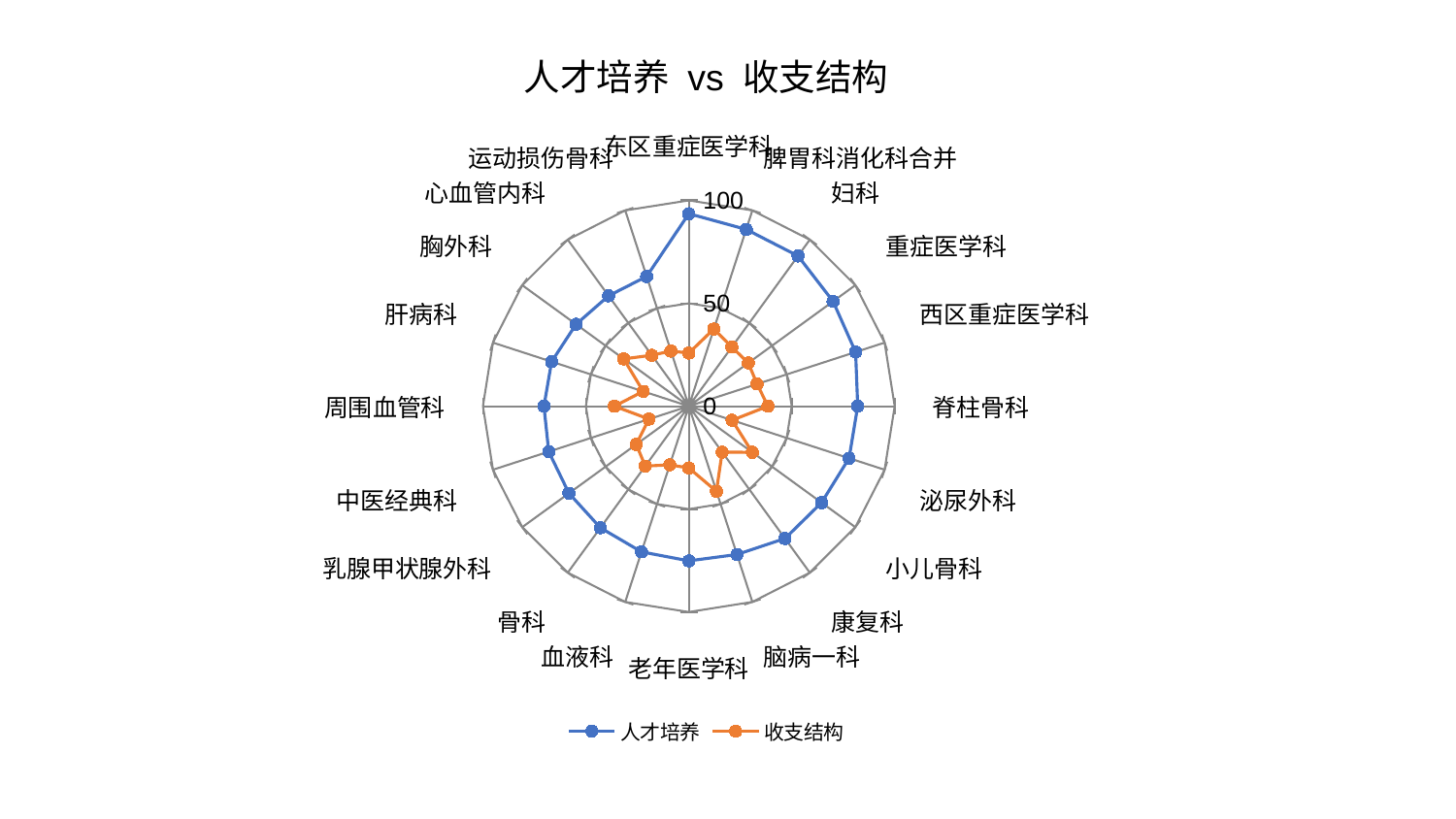

### Chart: 人才培养 vs 收支结构

| Category | 人才培养 | 收支结构 |
|---|---|---|
| 东区重症医学科 | 93.53064679534265 | 25.8296577338163 |
| 脾胃科消化科合并 | 90.31535696584075 | 39.438940790077815 |
| 妇科 | 90.25426185532602 | 35.55808778436912 |
| 重症医学科 | 86.63146164835673 | 35.74967315110462 |
| 西区重症医学科 | 85.1837354872175 | 34.88554814820788 |
| 脊柱骨科 | 82.0698358475977 | 38.44978655921374 |
| 泌尿外科 | 81.86010692923976 | 22.134299641436073 |
| 小儿骨科 | 79.7227563235275 | 38.14192562718581 |
| 康复科 | 79.47683968383474 | 27.601902676238353 |
| 脑病一科 | 75.78077336846981 | 43.47909838589435 |
| 老年医学科 | 75.14909680281933 | 30.026082207743606 |
| 血液科 | 74.41158716910527 | 29.988851495959697 |
| 骨科 | 73.03894887316802 | 35.989901311116384 |
| 乳腺甲状腺外科 | 71.98186611597943 | 31.582742470916152 |
| 中医经典科 | 71.53540608331781 | 20.35058969053897 |
| 周围血管科 | 70.35868287339586 | 36.10480857386497 |
| 肝病科 | 70.06699781852063 | 23.298106787764414 |
| 胸外科 | 67.70679455893806 | 39.105390915311226 |
| 心血管内科 | 66.2998003089109 | 30.593057571845748 |
| 运动损伤骨科 | 66.28069477124275 | 28.172420323357322 |
92